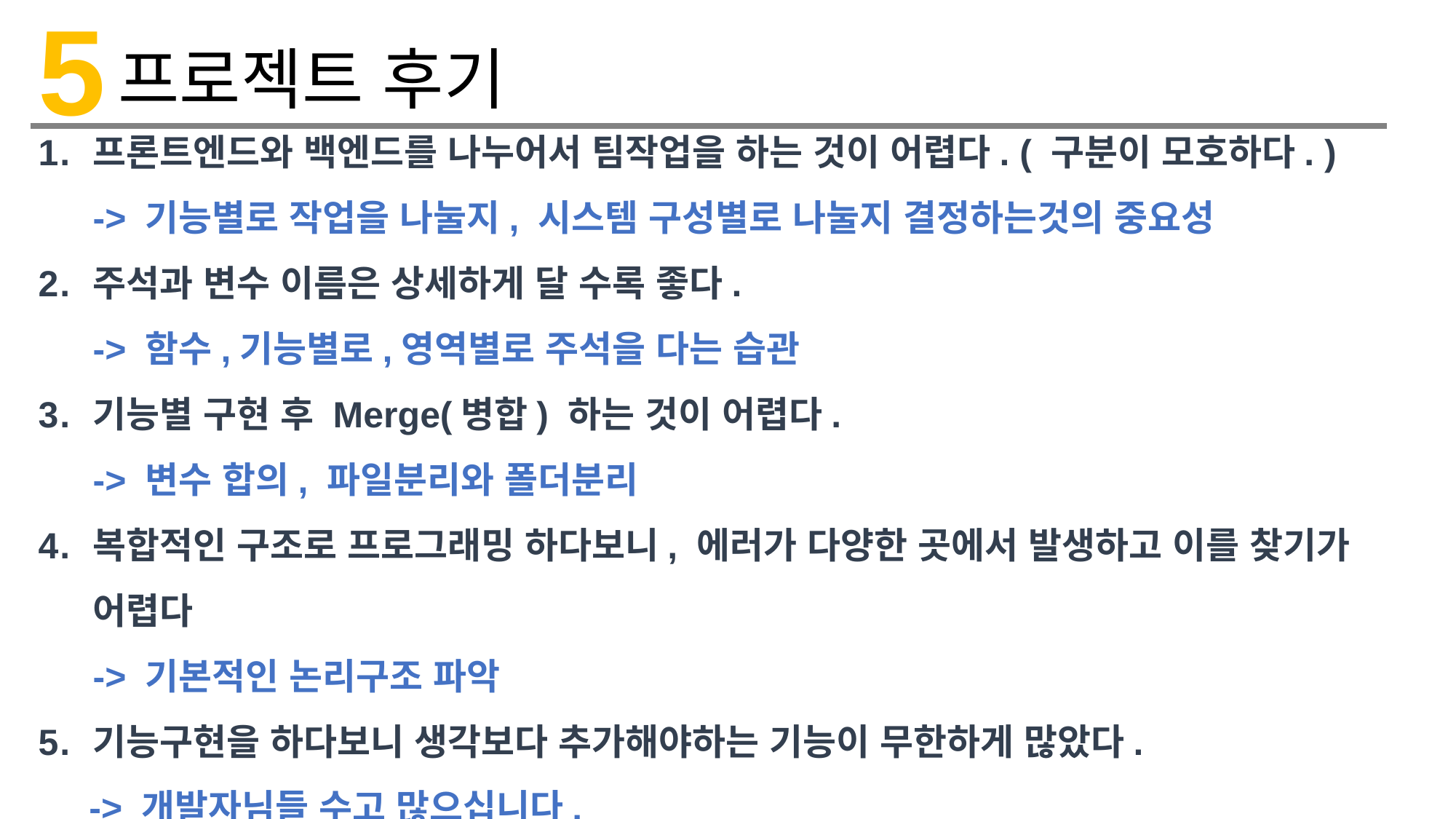

5
프로젝트 후기
프론트엔드와 백엔드를 나누어서 팀작업을 하는 것이 어렵다. ( 구분이 모호하다. )
-> 기능별로 작업을 나눌지, 시스템 구성별로 나눌지 결정하는것의 중요성
주석과 변수 이름은 상세하게 달 수록 좋다.
-> 함수,기능별로,영역별로 주석을 다는 습관
기능별 구현 후 Merge(병합) 하는 것이 어렵다.
-> 변수 합의, 파일분리와 폴더분리
복합적인 구조로 프로그래밍 하다보니, 에러가 다양한 곳에서 발생하고 이를 찾기가 어렵다
-> 기본적인 논리구조 파악
기능구현을 하다보니 생각보다 추가해야하는 기능이 무한하게 많았다.
     -> 개발자님들 수고 많으십니다.